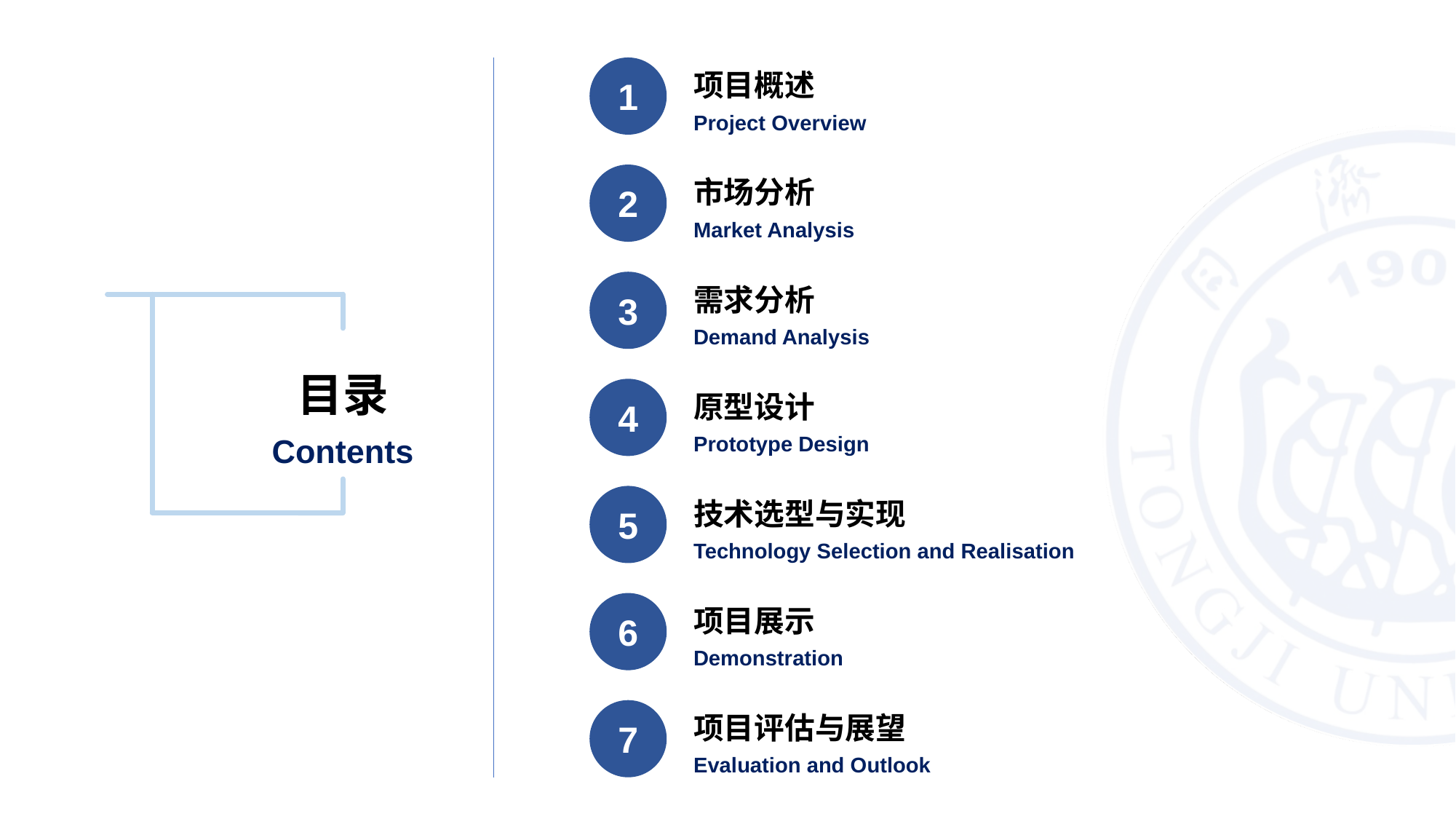

项目概述
Project Overview
1
市场分析
Market Analysis
2
需求分析
Demand Analysis
3
目录
Contents
原型设计
Prototype Design
4
技术选型与实现
Technology Selection and Realisation
5
项目展示
Demonstration
6
项目评估与展望
Evaluation and Outlook
7